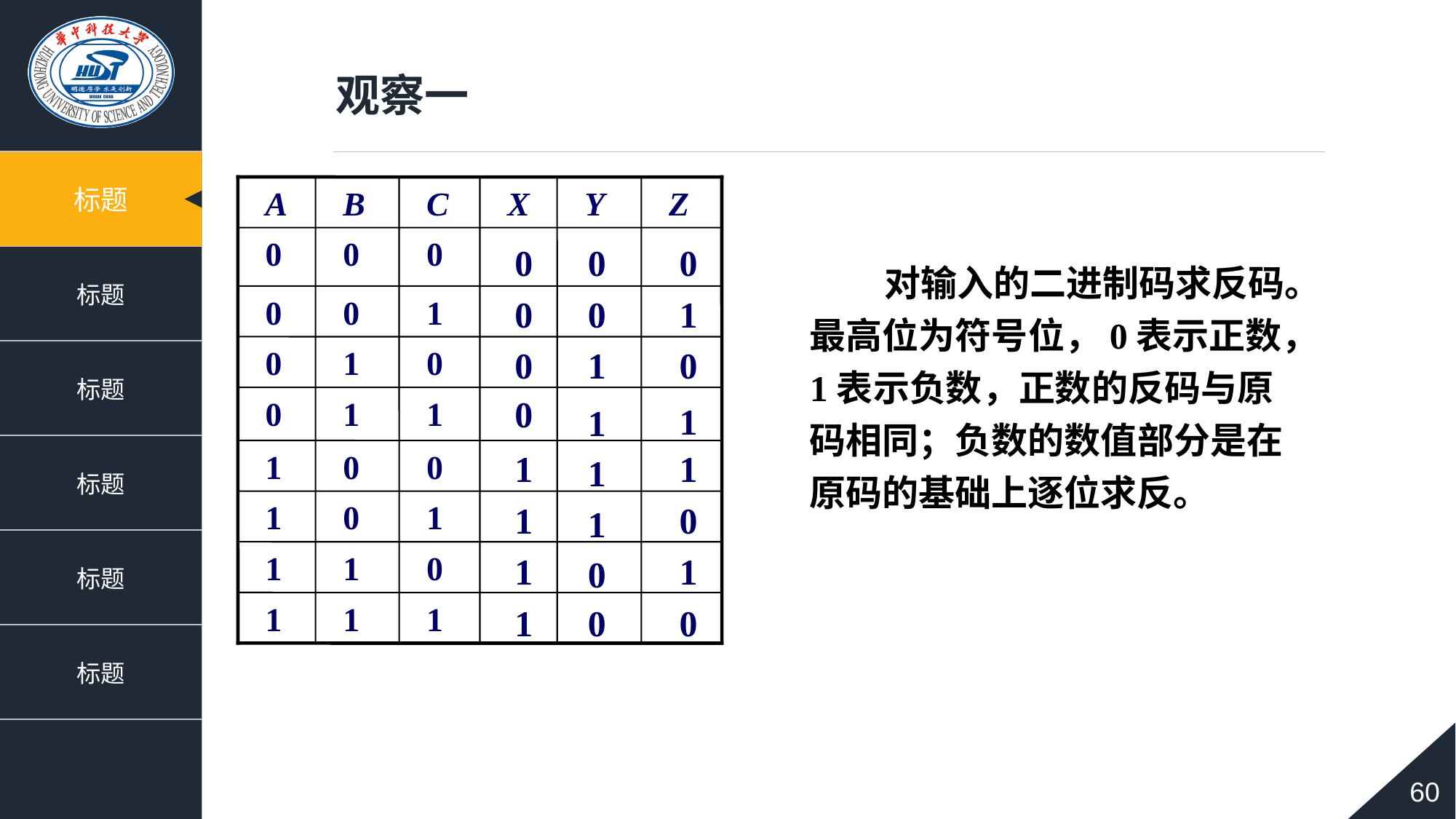

观察一
  A

  B

  C

  X

  Y

  Z

  0

  0
  0

0
0
0
0
  0

  0
  1

0

1
  0

  1
  0

0
1
0
0
  0

  1
  1

1
1
  1

  0
  0

1

1
1
  1

  0
  1

1
0
1
  1

  1
  0

1
1
0
  1

  1
  1

1
0
0

        对输入的二进制码求反码。最高位为符号位，0表示正数，1表示负数，正数的反码与原码相同；负数的数值部分是在原码的基础上逐位求反。